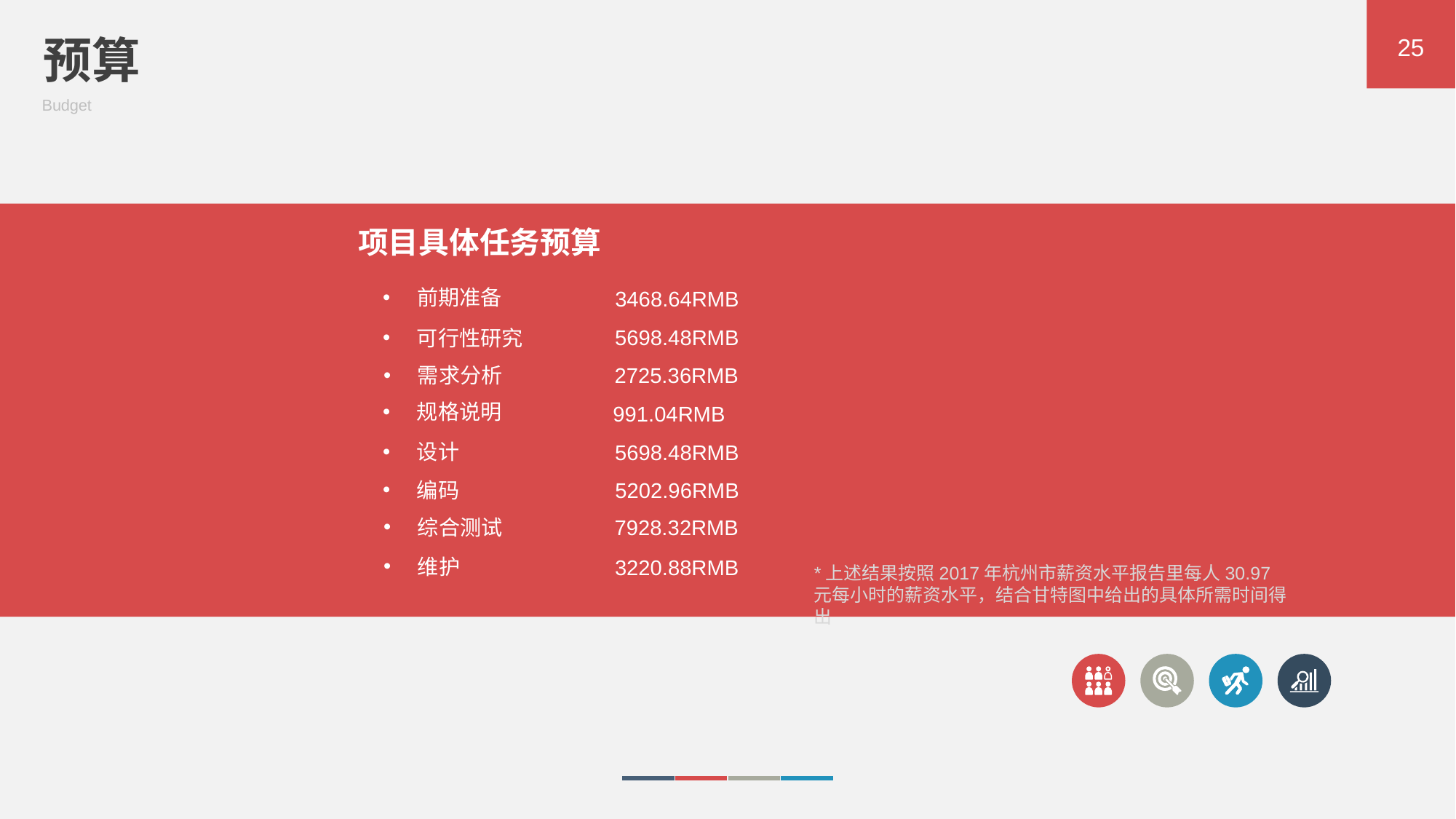

预算
Budget
25

项目具体任务预算
前期准备
3468.64RMB
5698.48RMB
可行性研究
2725.36RMB
需求分析
规格说明
991.04RMB
设计
5698.48RMB
5202.96RMB
编码
综合测试
7928.32RMB
维护
3220.88RMB
*上述结果按照2017年杭州市薪资水平报告里每人30.97元每小时的薪资水平，结合甘特图中给出的具体所需时间得出